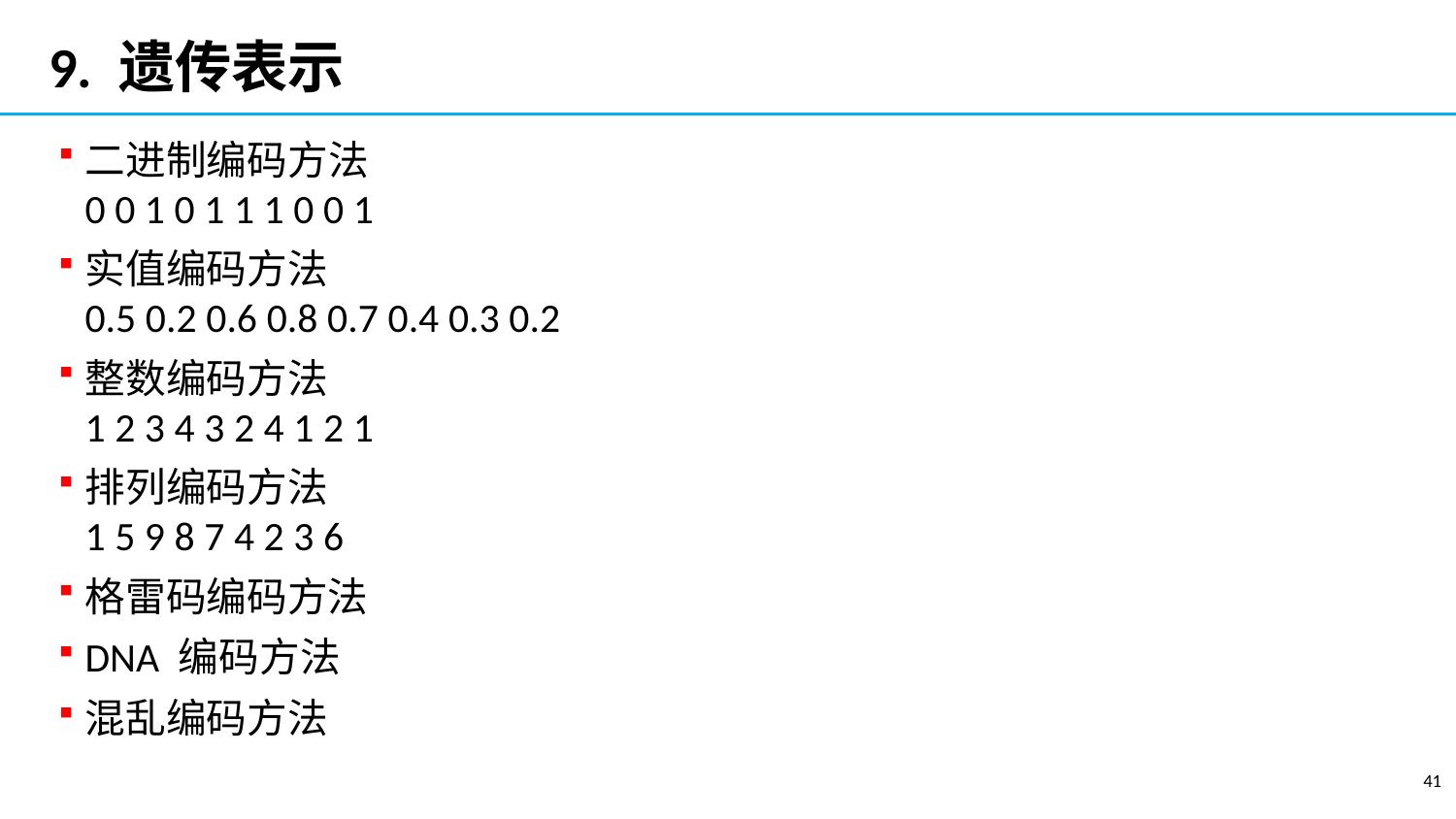

# 9. 遗传表示

二进制编码方法
0 0 1 0 1 1 1 0 0 1
实值编码方法
0.5 0.2 0.6 0.8 0.7 0.4 0.3 0.2
整数编码方法
1 2 3 4 3 2 4 1 2 1
排列编码方法
1 5 9 8 7 4 2 3 6
格雷码编码方法
DNA 编码方法
混乱编码方法
41